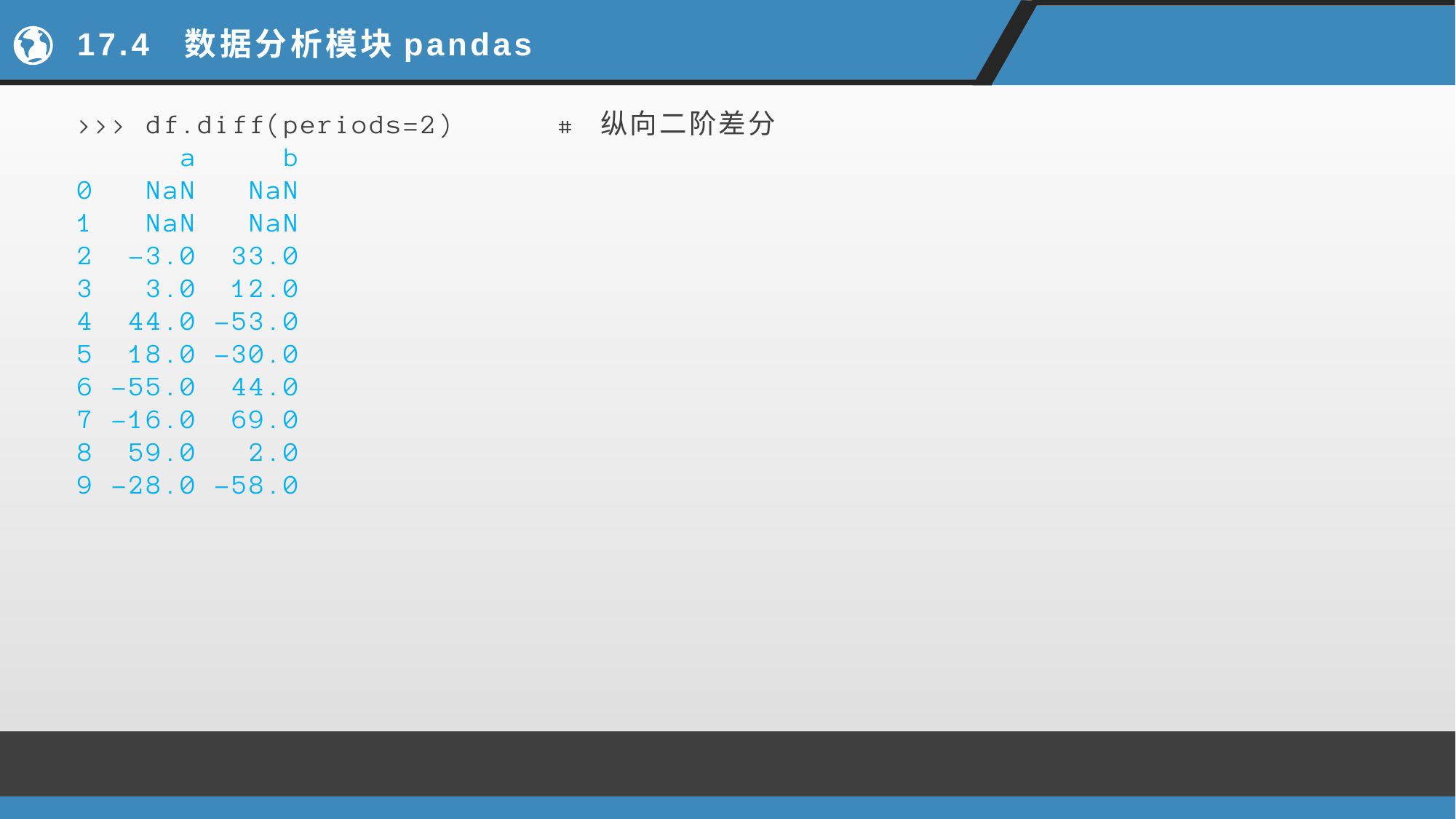

# 17.4  数据分析模块pandas

>>> df.diff(periods=2)      # 纵向二阶差分
      a     b
0   NaN   NaN
1   NaN   NaN
2  -3.0  33.0
3   3.0  12.0
4  44.0 -53.0
5  18.0 -30.0
6 -55.0  44.0
7 -16.0  69.0
8  59.0   2.0
9 -28.0 -58.0